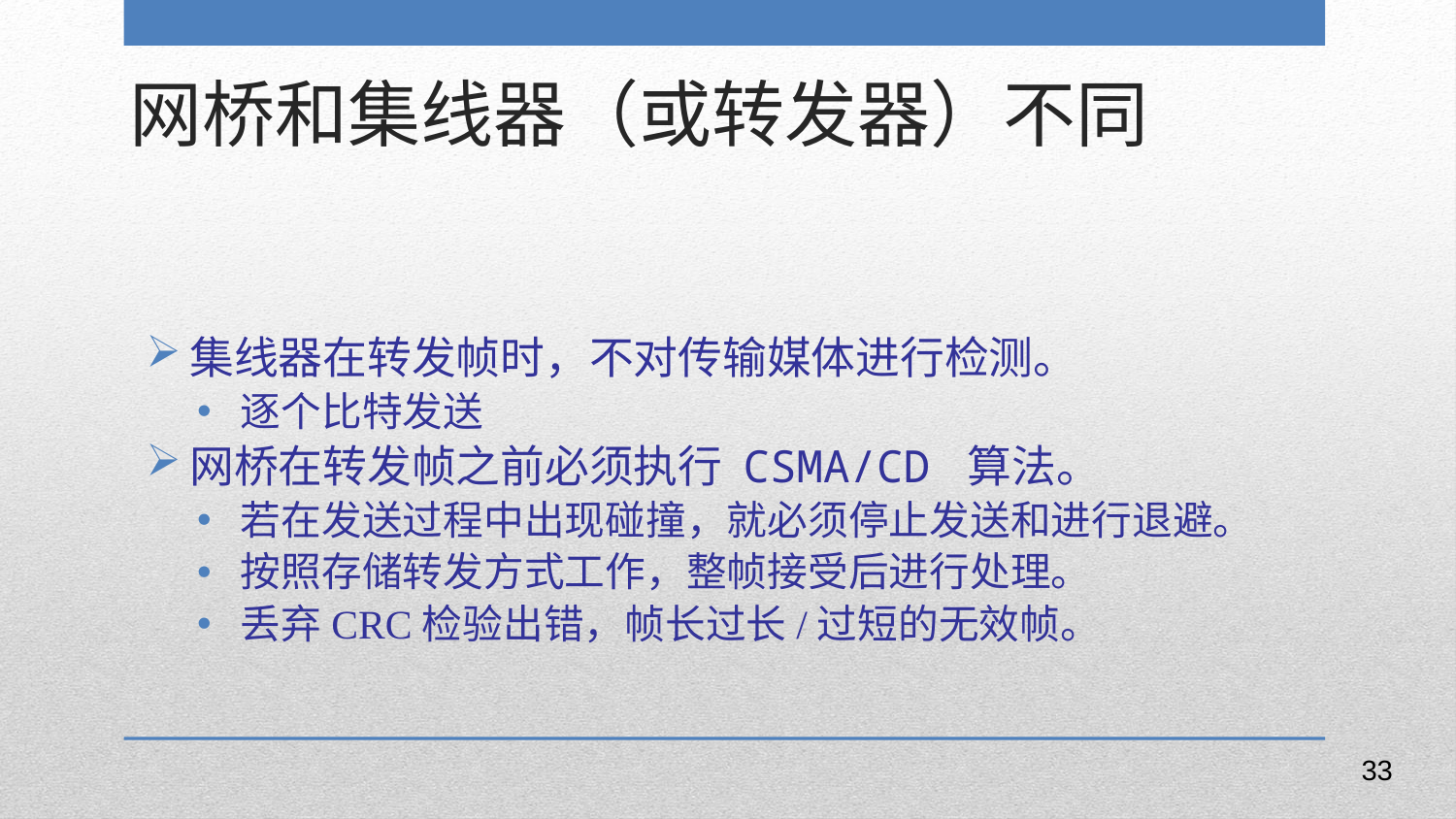

网桥和集线器（或转发器）不同
集线器在转发帧时，不对传输媒体进行检测。
逐个比特发送
网桥在转发帧之前必须执行 CSMA/CD 算法。
若在发送过程中出现碰撞，就必须停止发送和进行退避。
按照存储转发方式工作，整帧接受后进行处理。
丢弃CRC检验出错，帧长过长/过短的无效帧。
33